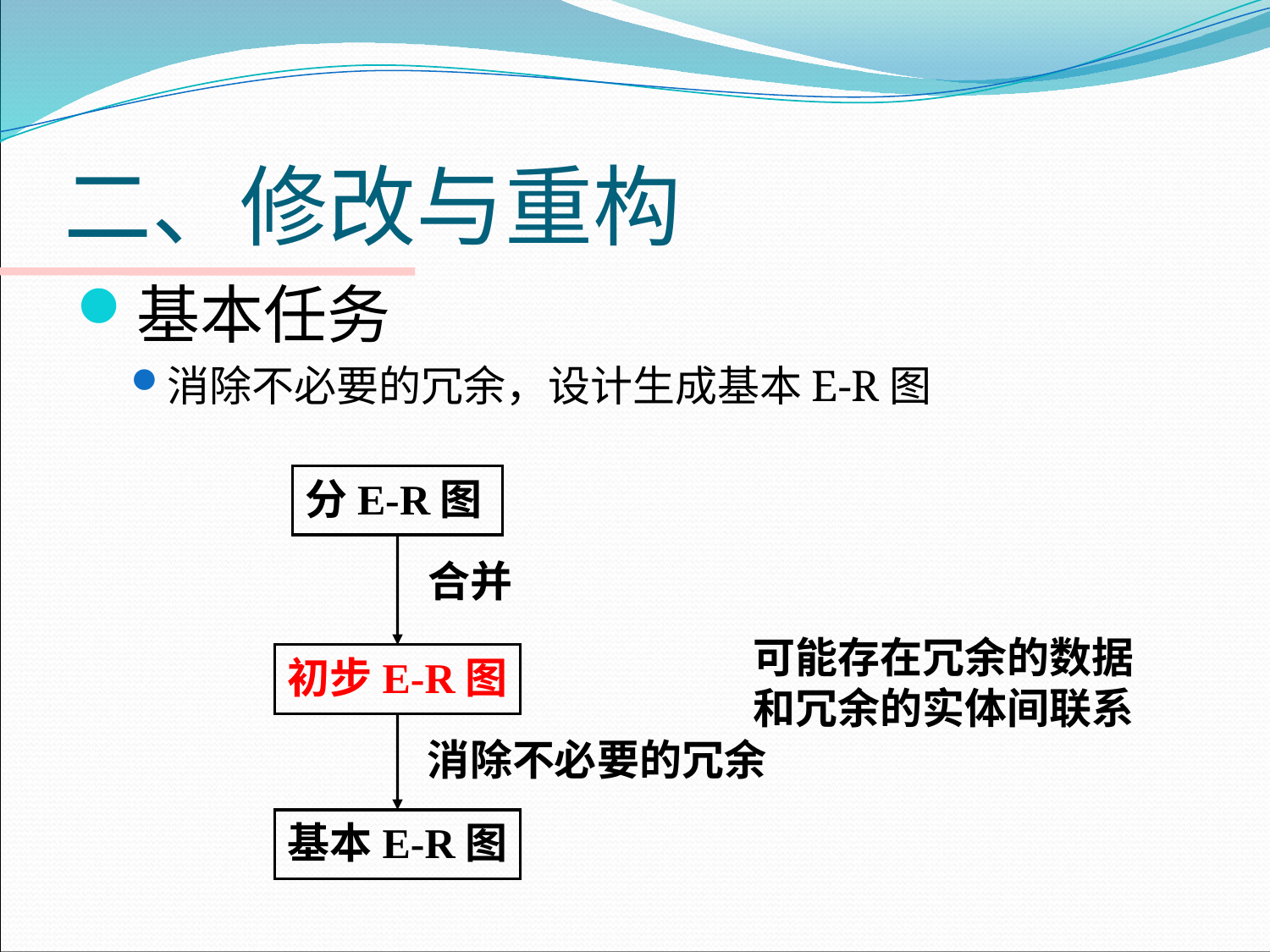

# 二、修改与重构
基本任务
消除不必要的冗余，设计生成基本E-R图
分E-R图

合并
可能存在冗余的数据
和冗余的实体间联系
初步E-R图

消除不必要的冗余
基本E-R图

729